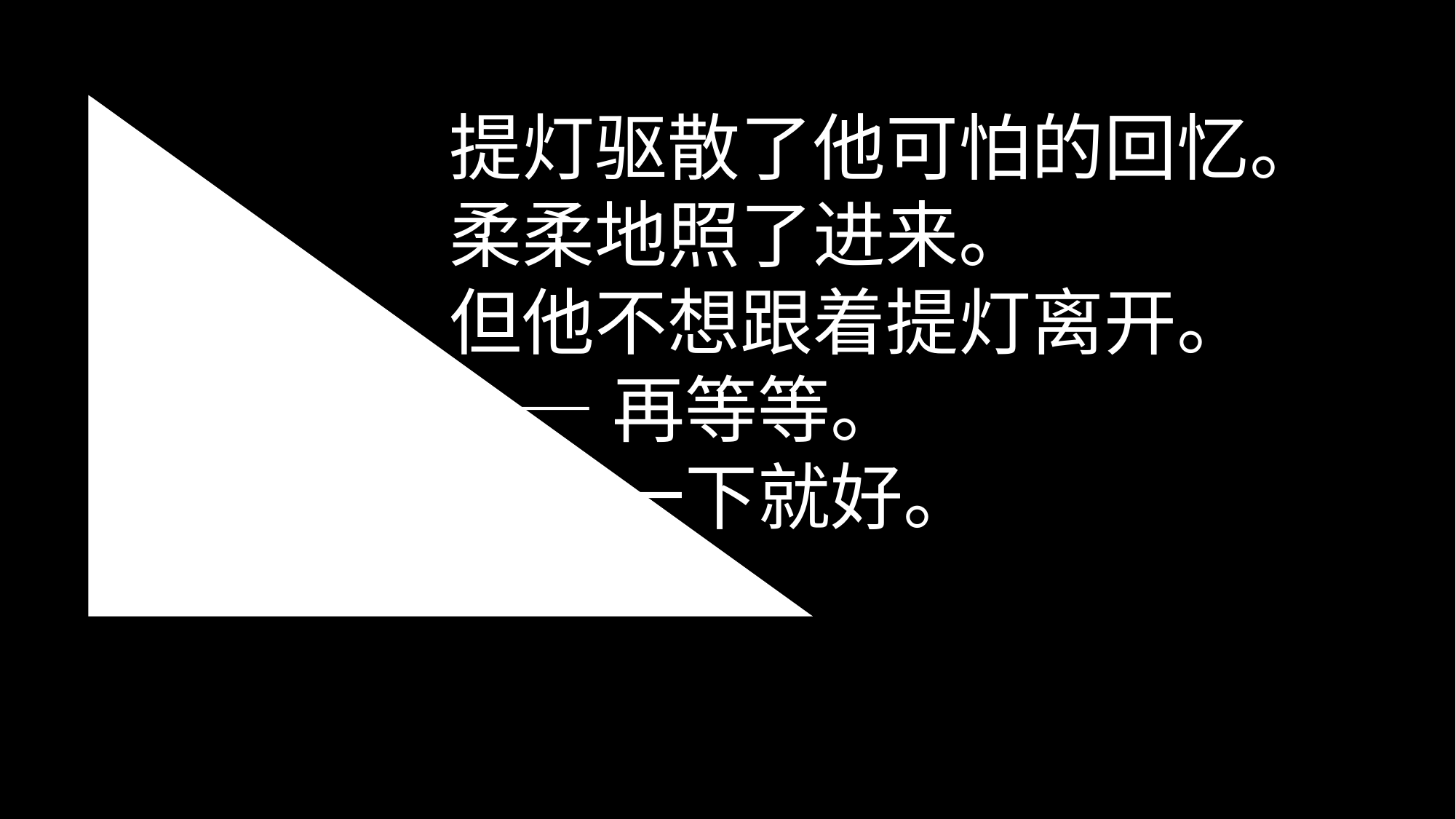

提灯驱散了他可怕的回忆。
柔柔地照了进来。
但他不想跟着提灯离开。
——再等等。
——一下就好。